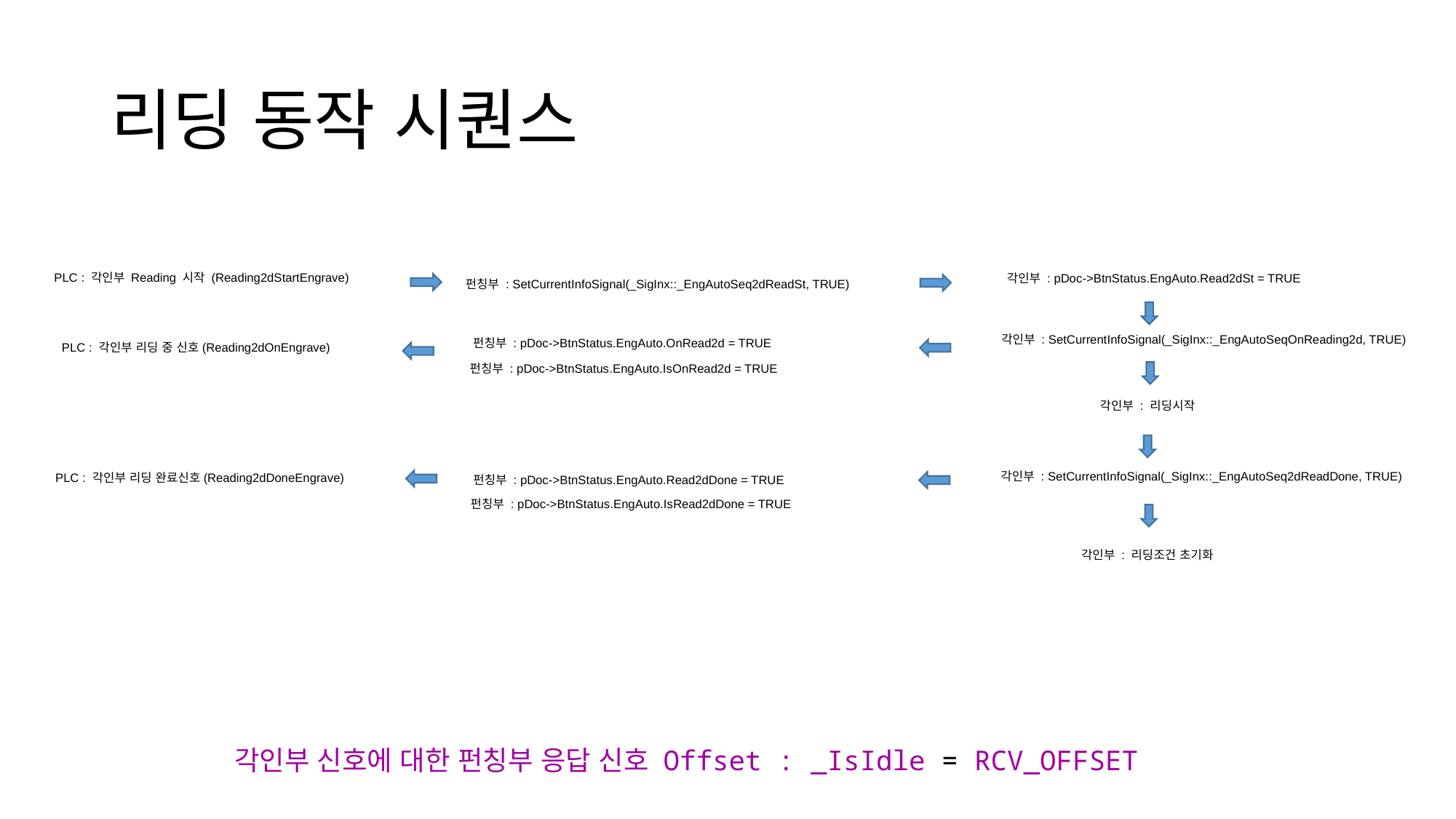

# 리딩 동작 시퀀스
PLC : 각인부 Reading 시작 (Reading2dStartEngrave)
각인부 : pDoc->BtnStatus.EngAuto.Read2dSt = TRUE
펀칭부 : SetCurrentInfoSignal(_SigInx::_EngAutoSeq2dReadSt, TRUE)

각인부 : SetCurrentInfoSignal(_SigInx::_EngAutoSeqOnReading2d, TRUE)
펀칭부 : pDoc->BtnStatus.EngAuto.OnRead2d = TRUE
PLC : 각인부 리딩 중 신호(Reading2dOnEngrave)

펀칭부 : pDoc->BtnStatus.EngAuto.IsOnRead2d = TRUE

각인부 : 리딩시작

각인부 : SetCurrentInfoSignal(_SigInx::_EngAutoSeq2dReadDone, TRUE)
PLC : 각인부 리딩 완료신호(Reading2dDoneEngrave)
펀칭부 : pDoc->BtnStatus.EngAuto.Read2dDone = TRUE

펀칭부 : pDoc->BtnStatus.EngAuto.IsRead2dDone = TRUE

각인부 : 리딩조건 초기화
각인부 신호에 대한 펀칭부 응답 신호 Offset : _IsIdle = RCV_OFFSET